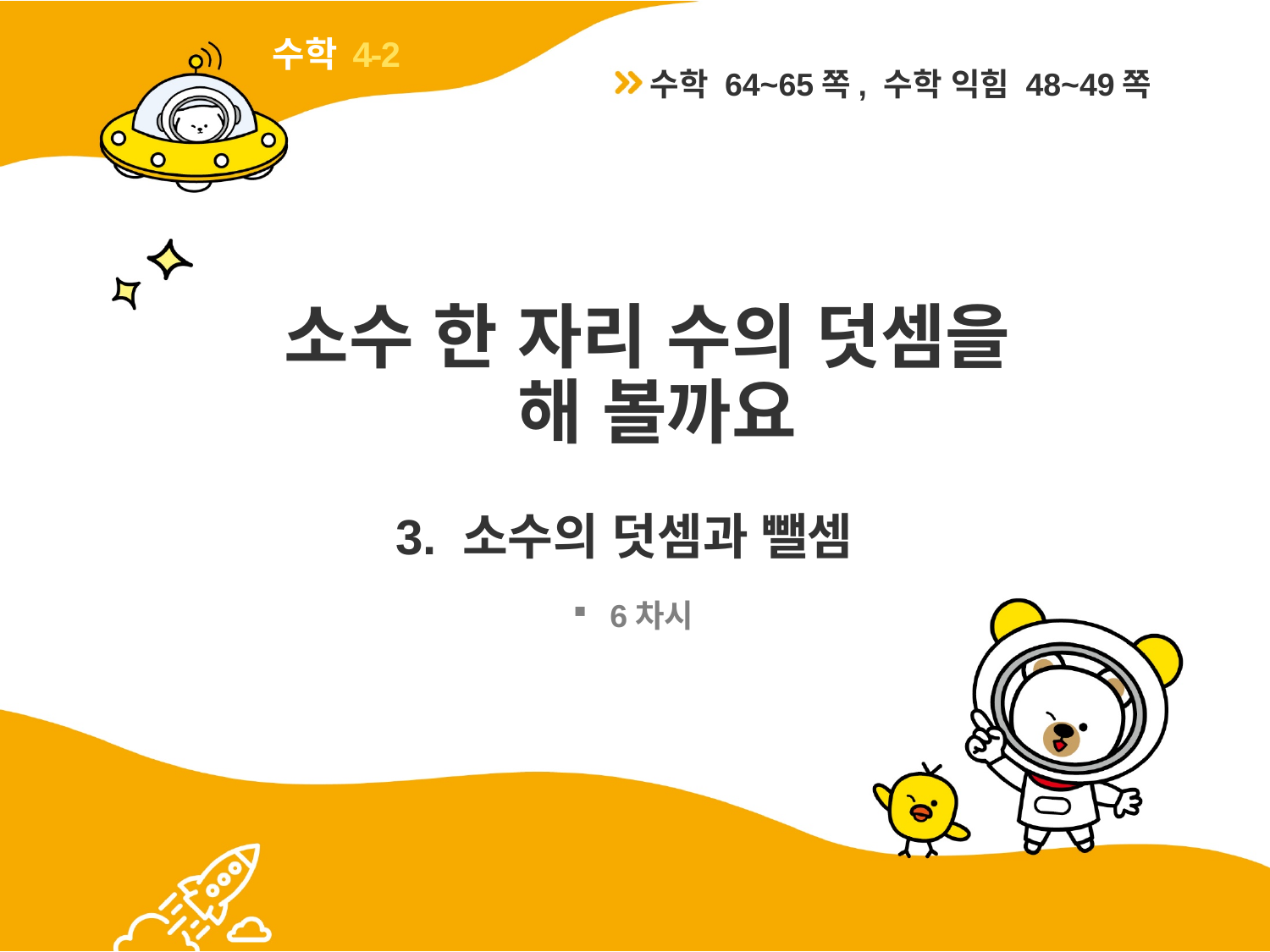

4-2
수학 64~65쪽, 수학 익힘 48~49쪽
# 소수 한 자리 수의 덧셈을 해 볼까요
3. 소수의 덧셈과 뺄셈
6차시